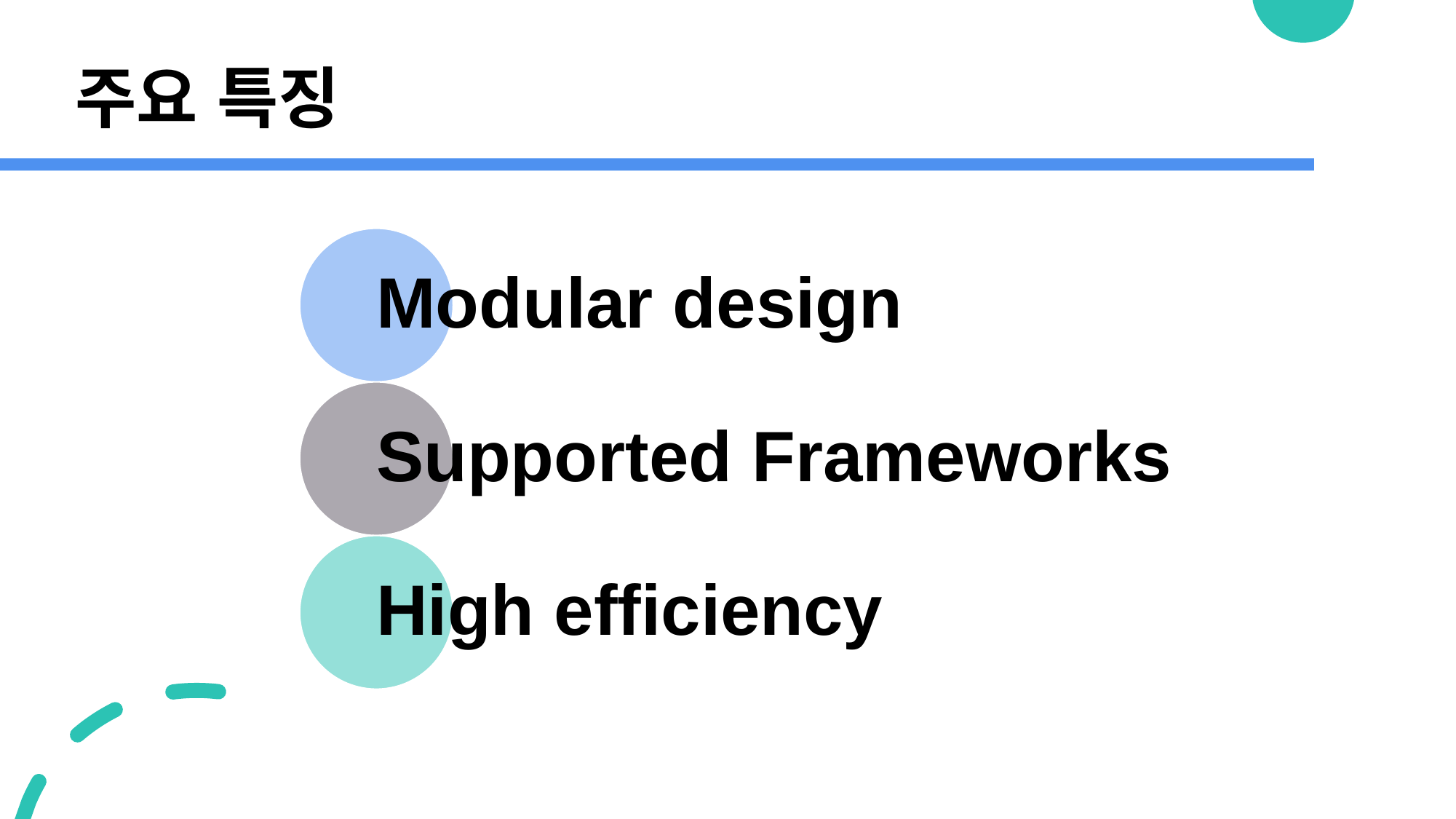

# 주요 특징
Modular design
Supported Frameworks
High efficiency